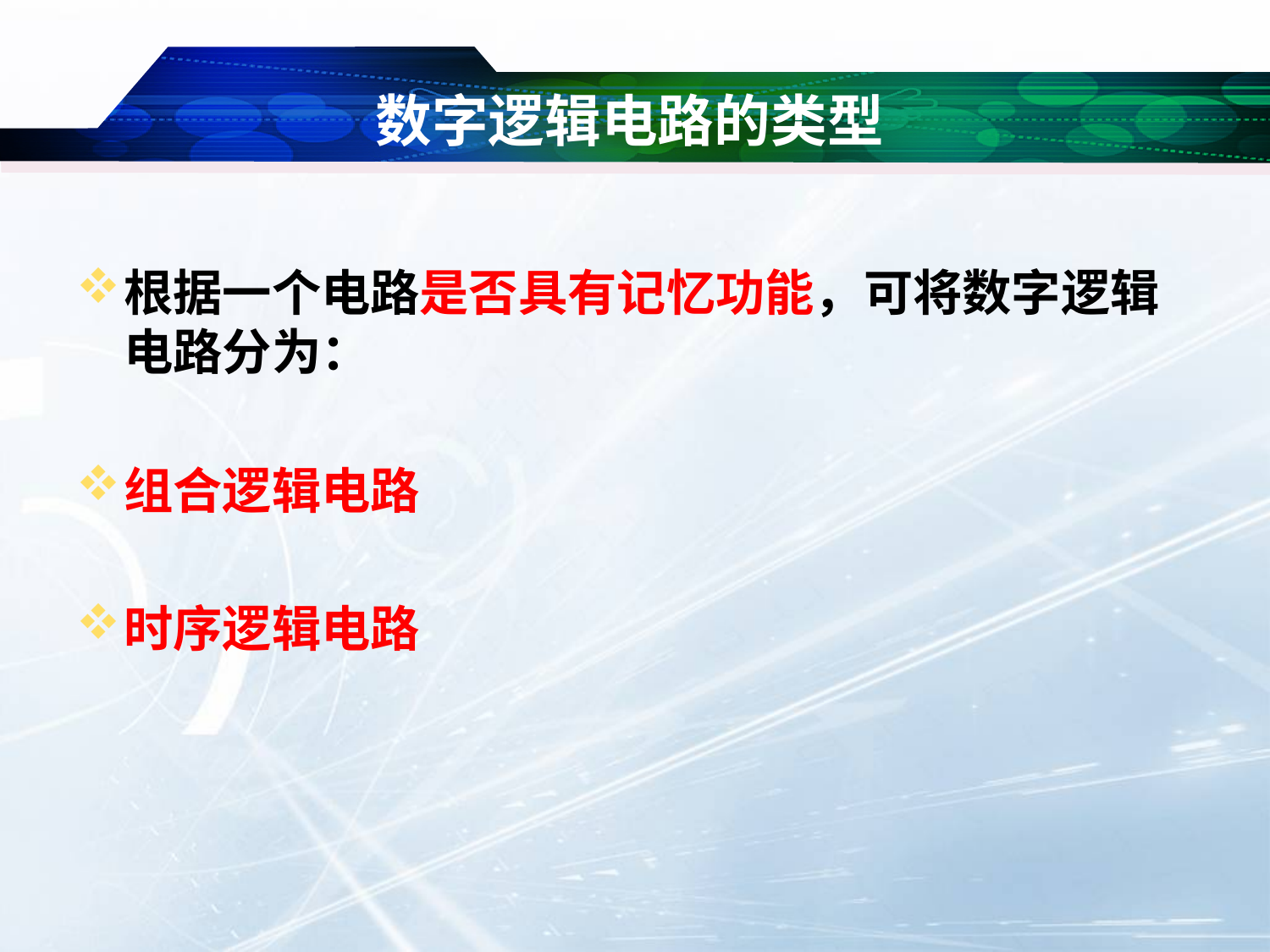

# 数字逻辑电路的类型

根据一个电路是否具有记忆功能，可将数字逻辑电路分为：

组合逻辑电路

时序逻辑电路